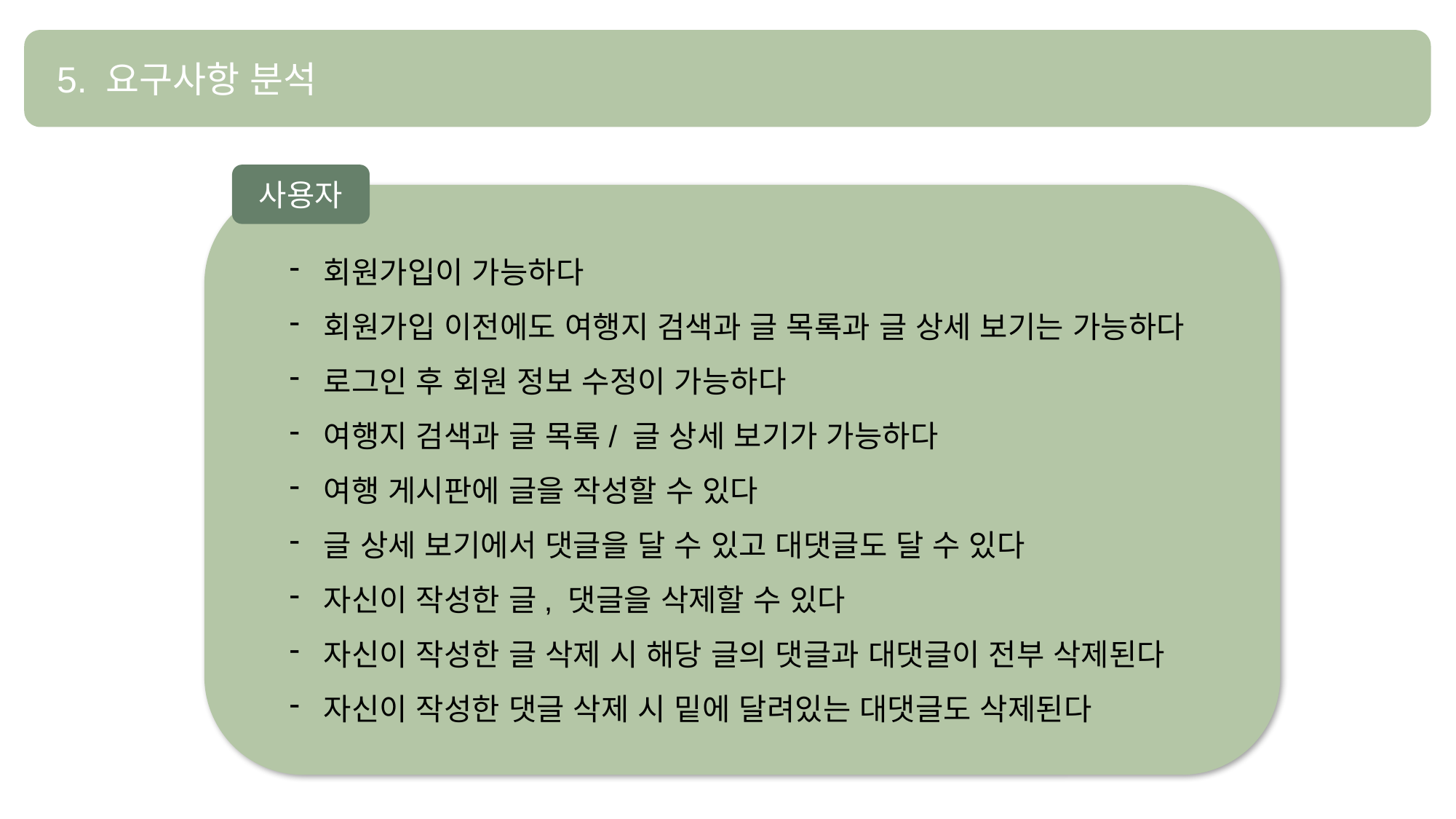

5. 요구사항 분석
사용자

회원가입이 가능하다
회원가입 이전에도 여행지 검색과 글 목록과 글 상세 보기는 가능하다
로그인 후 회원 정보 수정이 가능하다
여행지 검색과 글 목록/ 글 상세 보기가 가능하다
여행 게시판에 글을 작성할 수 있다
글 상세 보기에서 댓글을 달 수 있고 대댓글도 달 수 있다
자신이 작성한 글, 댓글을 삭제할 수 있다
자신이 작성한 글 삭제 시 해당 글의 댓글과 대댓글이 전부 삭제된다
자신이 작성한 댓글 삭제 시 밑에 달려있는 대댓글도 삭제된다